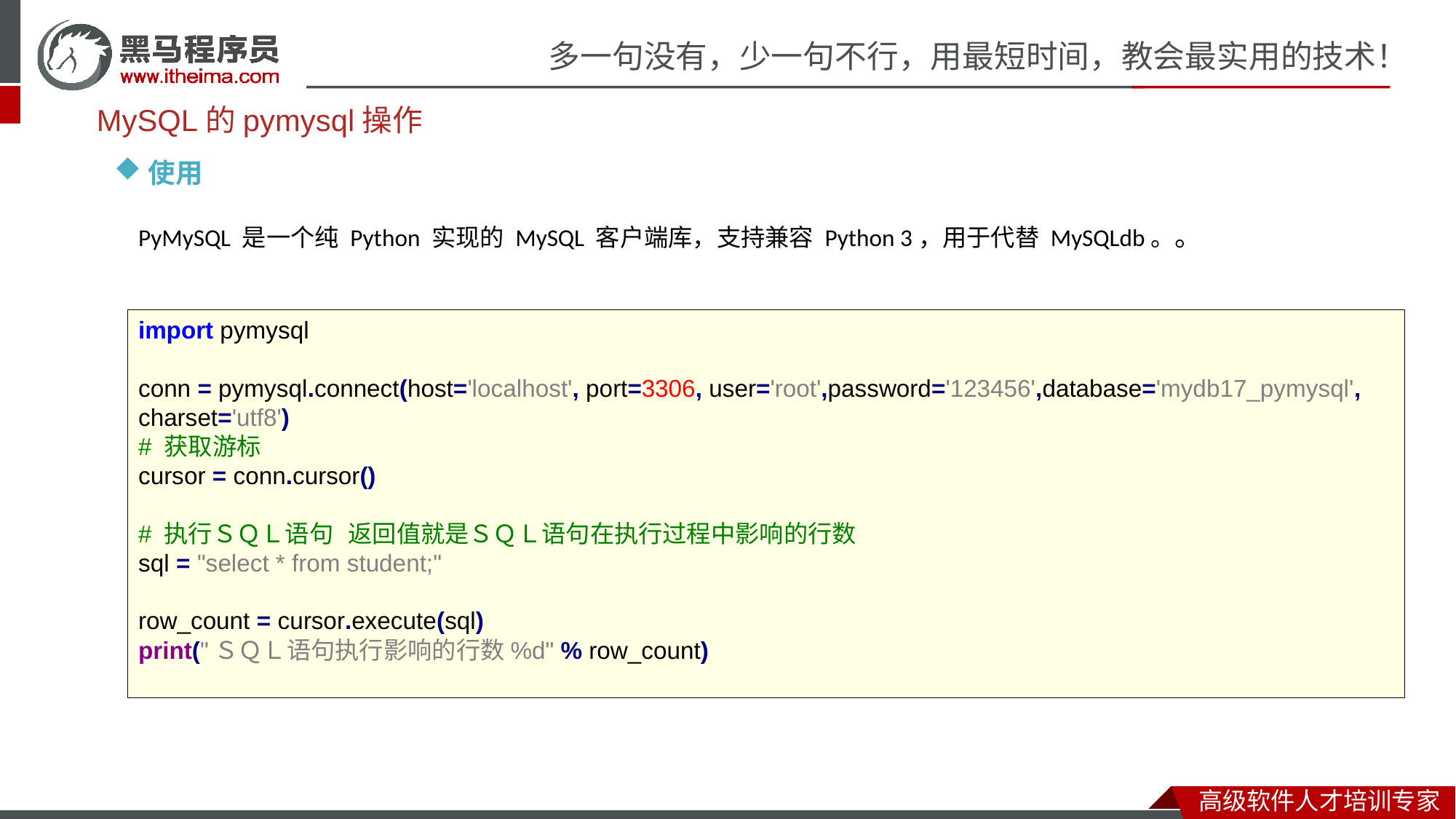

MySQL的pymysql操作
使用
PyMySQL 是一个纯 Python 实现的 MySQL 客户端库，支持兼容 Python 3，用于代替 MySQLdb。。
import pymysql

conn = pymysql.connect(host='localhost', port=3306, user='root',password='123456',database='mydb17_pymysql', charset='utf8')
# 获取游标
cursor = conn.cursor()

# 执行ＳＱＬ语句 返回值就是ＳＱＬ语句在执行过程中影响的行数
sql = "select * from student;"

row_count = cursor.execute(sql)
print("ＳＱＬ语句执行影响的行数%d" % row_count)